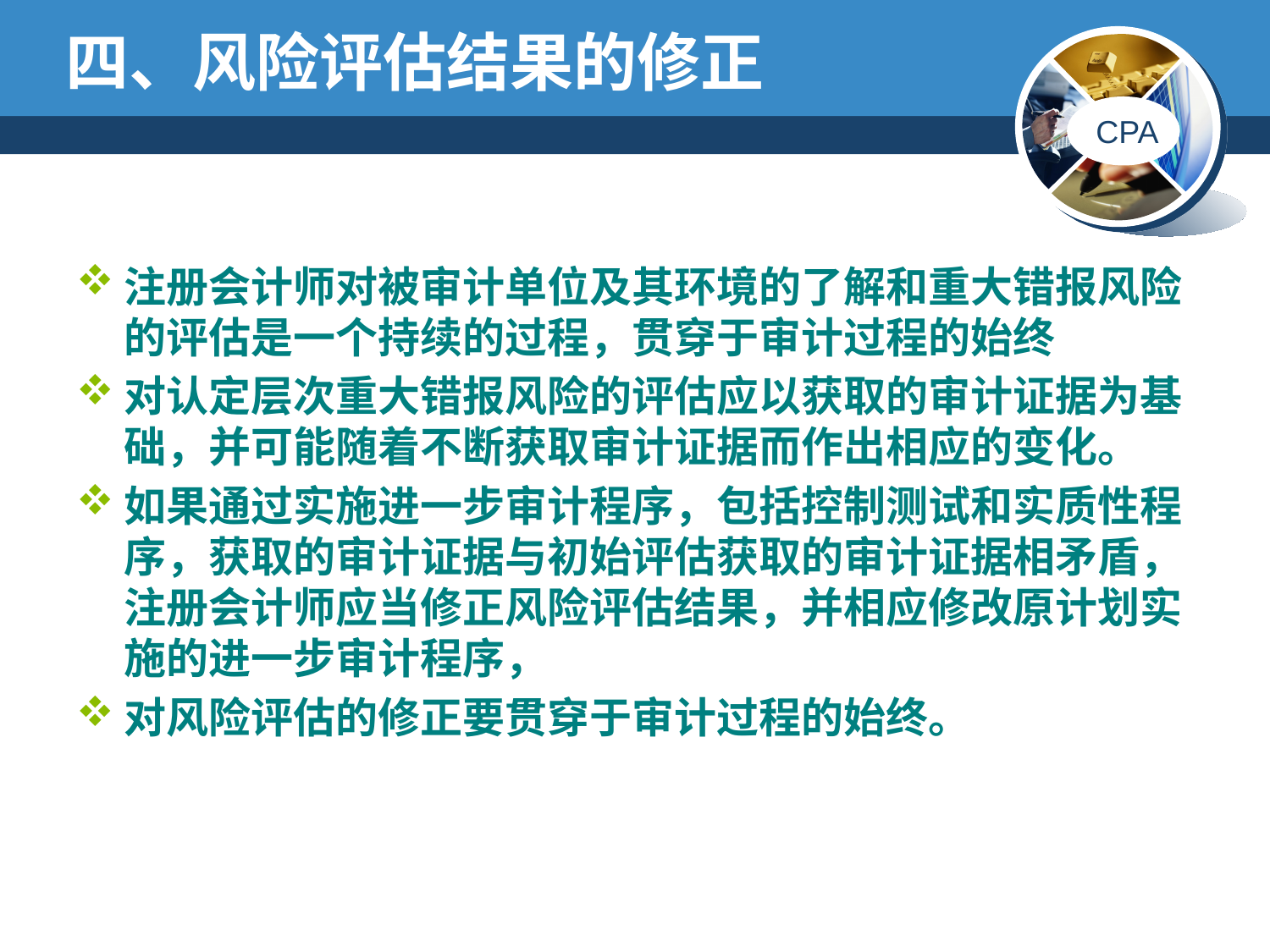

# 四、风险评估结果的修正
注册会计师对被审计单位及其环境的了解和重大错报风险的评估是一个持续的过程，贯穿于审计过程的始终
对认定层次重大错报风险的评估应以获取的审计证据为基础，并可能随着不断获取审计证据而作出相应的变化。
如果通过实施进一步审计程序，包括控制测试和实质性程序，获取的审计证据与初始评估获取的审计证据相矛盾，注册会计师应当修正风险评估结果，并相应修改原计划实施的进一步审计程序，
对风险评估的修正要贯穿于审计过程的始终。